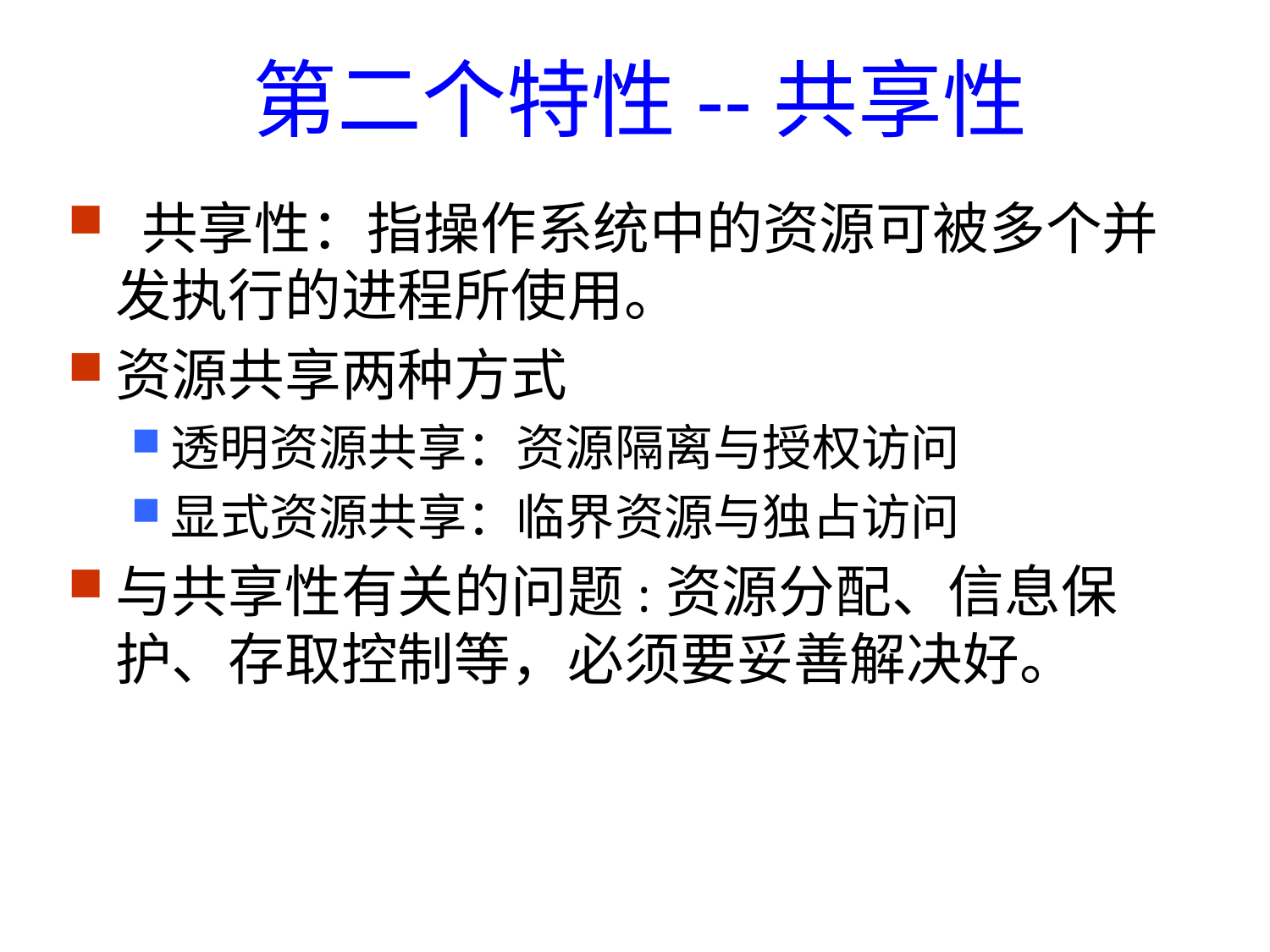

# 第二个特性--共享性
 共享性：指操作系统中的资源可被多个并发执行的进程所使用。
资源共享两种方式
透明资源共享：资源隔离与授权访问
显式资源共享：临界资源与独占访问
与共享性有关的问题:资源分配、信息保护、存取控制等，必须要妥善解决好。